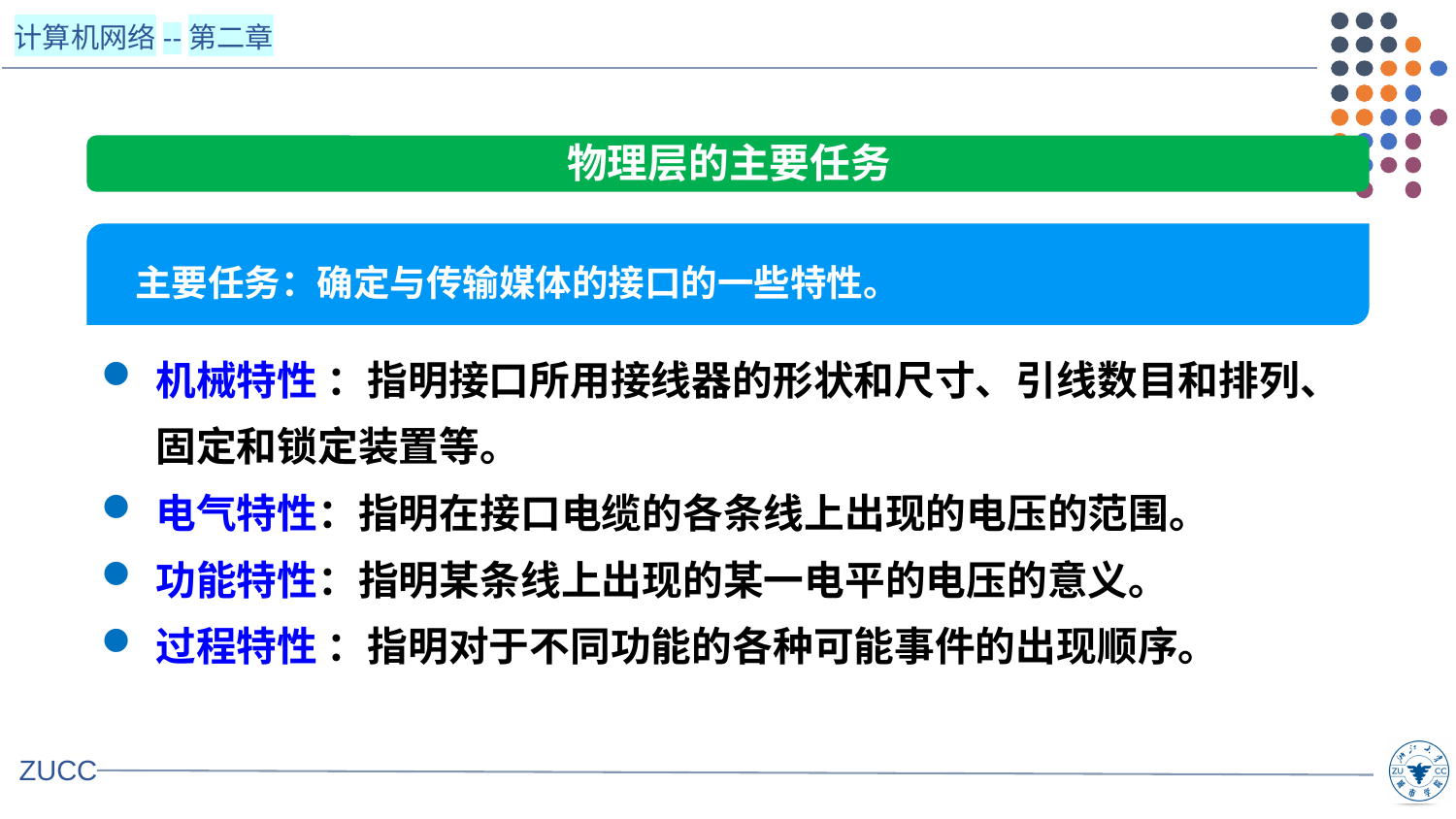

物理层的主要任务

主要任务：确定与传输媒体的接口的一些特性。
机械特性 ：指明接口所用接线器的形状和尺寸、引线数目和排列、固定和锁定装置等。
电气特性：指明在接口电缆的各条线上出现的电压的范围。
功能特性：指明某条线上出现的某一电平的电压的意义。
过程特性 ：指明对于不同功能的各种可能事件的出现顺序。